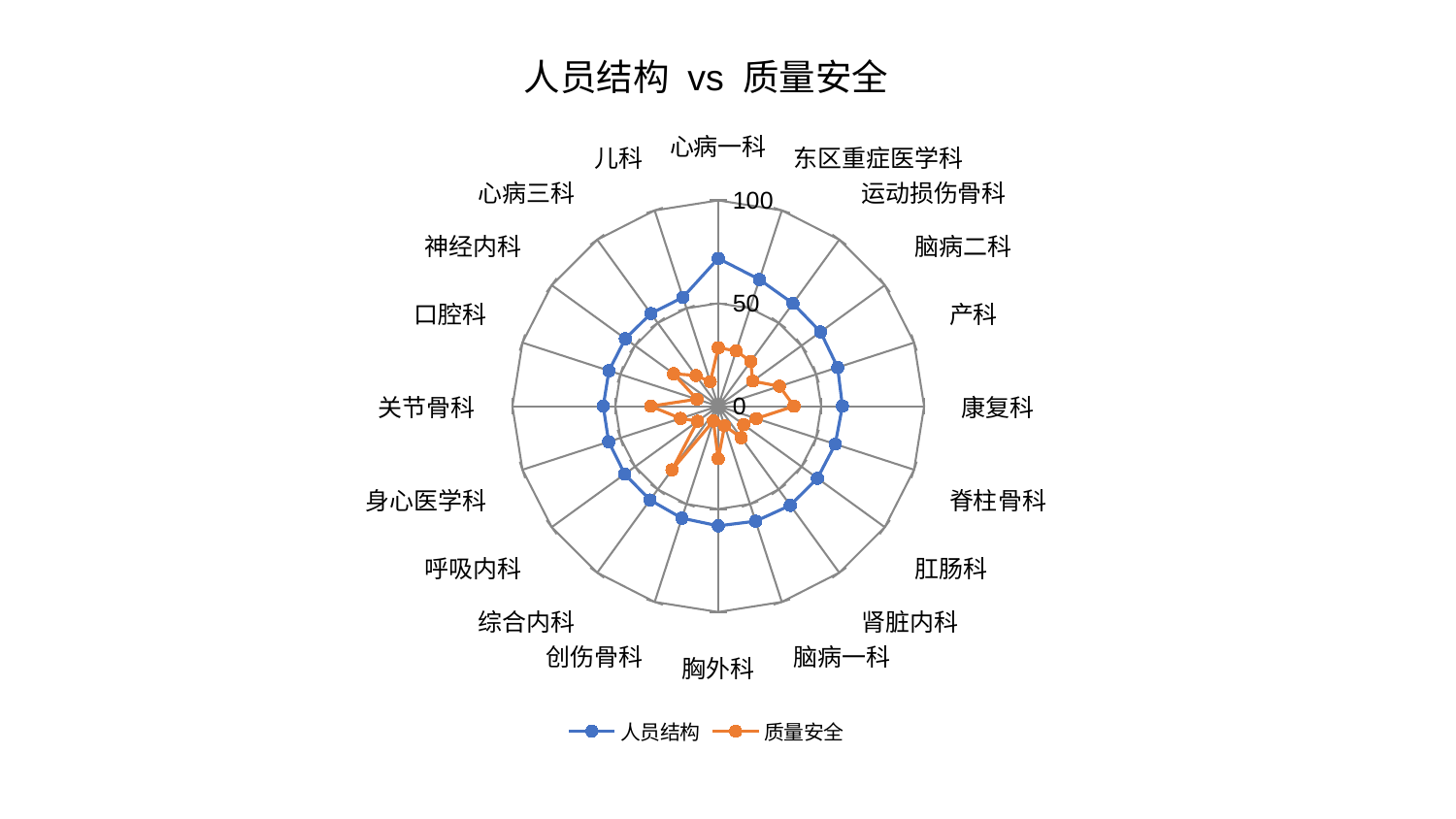

### Chart: 人员结构 vs 质量安全

| Category | 人员结构 | 质量安全 |
|---|---|---|
| 心病一科 | 71.80102454058809 | 28.402885380587197 |
| 东区重症医学科 | 64.72393646639121 | 28.221219800068873 |
| 运动损伤骨科 | 61.73069176303306 | 26.84320205074123 |
| 脑病二科 | 61.390987838811206 | 20.707800677795213 |
| 产科 | 60.99977337172661 | 31.274154474836063 |
| 康复科 | 60.31609474443549 | 36.81031943929243 |
| 脊柱骨科 | 59.74802801559003 | 19.463570705550104 |
| 肛肠科 | 59.57345509314078 | 15.297286402782087 |
| 肾脏内科 | 59.564213537197915 | 18.950688974658316 |
| 脑病一科 | 58.764408489392665 | 10.007721427067054 |
| 胸外科 | 58.14552484286913 | 25.52334818377083 |
| 创伤骨科 | 57.21668318757657 | 7.573600981605208 |
| 综合内科 | 56.36418673578585 | 38.288539003197016 |
| 呼吸内科 | 56.13814176735663 | 12.45546904947373 |
| 身心医学科 | 55.99219094451291 | 19.272536356756454 |
| 关节骨科 | 55.86446162323718 | 32.83847181426391 |
| 口腔科 | 55.83873044004492 | 10.9165615133012 |
| 神经内科 | 55.79644964625847 | 26.84584944169913 |
| 心病三科 | 55.658948244677575 | 18.47166531685622 |
| 儿科 | 55.588325423184706 | 12.507264088773406 |
22